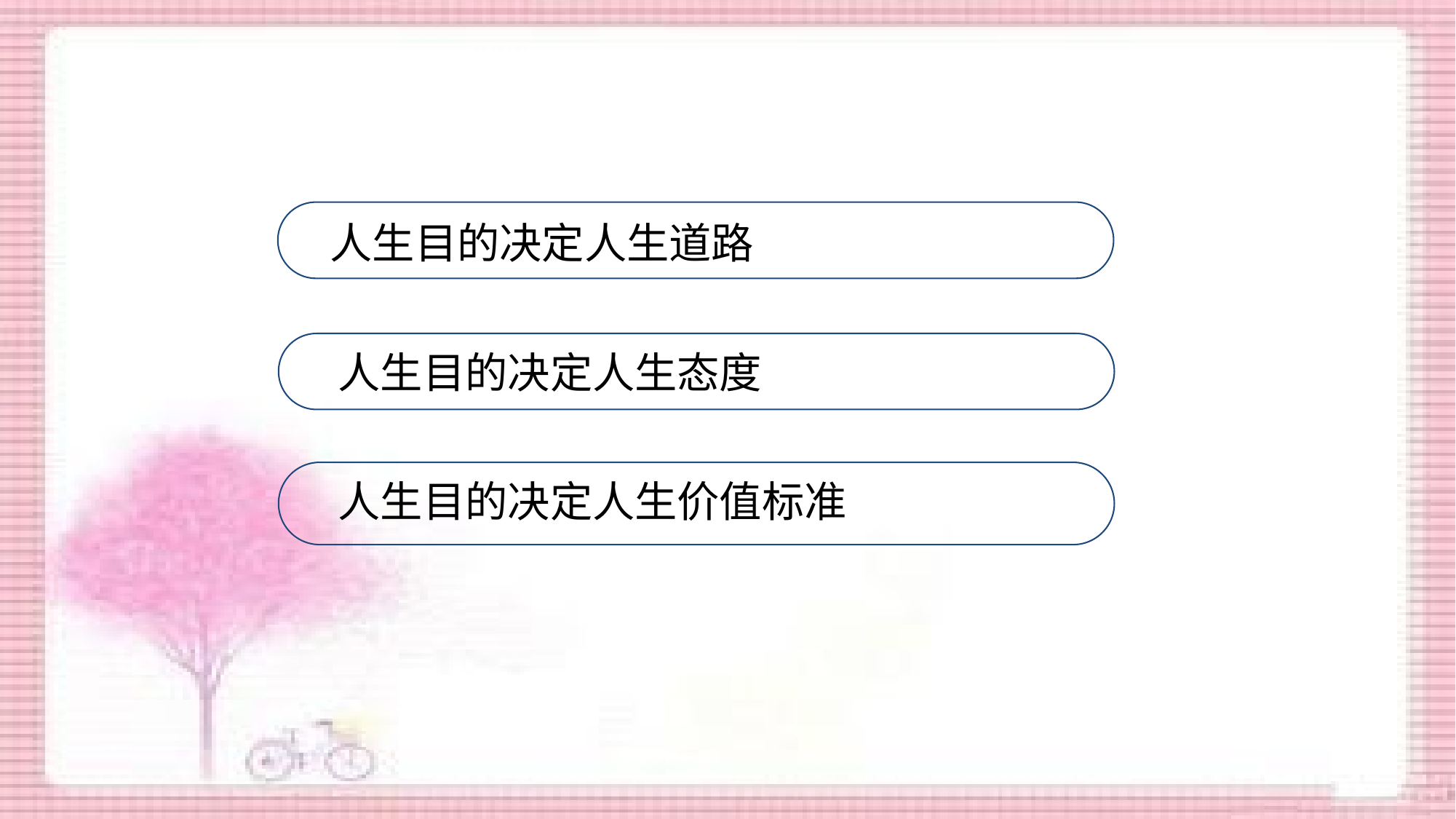

人生目的决定人生道路

人生目的决定人生态度

人生目的决定人生价值标准